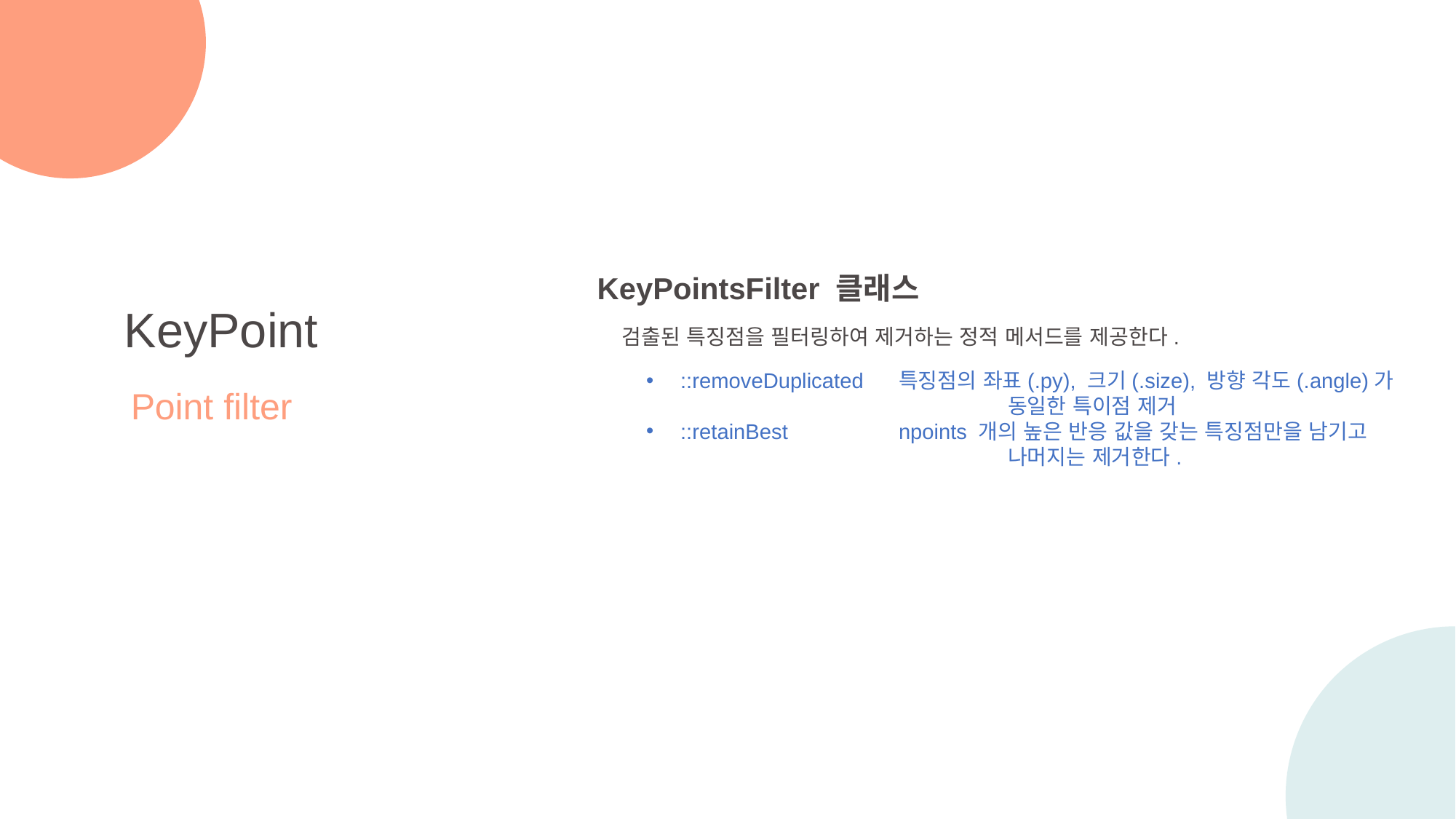

KeyPointsFilter 클래스
검출된 특징점을 필터링하여 제거하는 정적 메서드를 제공한다.
KeyPoint
Point filter
::removeDuplicated	특징점의 좌표(.py), 크기(.size), 방향 각도(.angle)가
			동일한 특이점 제거
::retainBest		npoints 개의 높은 반응 값을 갖는 특징점만을 남기고
			나머지는 제거한다.